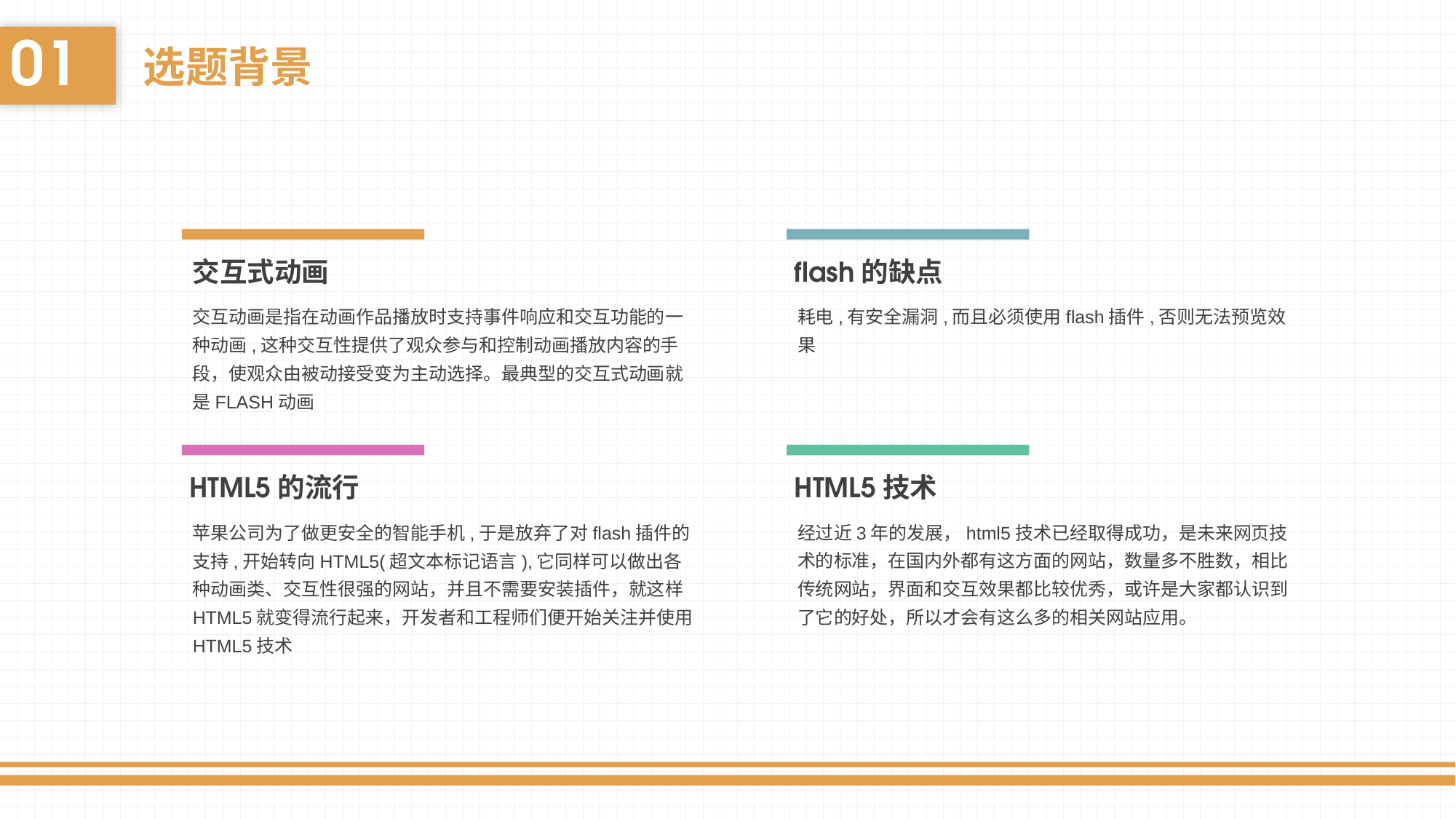

01
选题背景

交互式动画
flash的缺点
交互动画是指在动画作品播放时支持事件响应和交互功能的一种动画,这种交互性提供了观众参与和控制动画播放内容的手段，使观众由被动接受变为主动选择。最典型的交互式动画就是FLASH动画
耗电,有安全漏洞,而且必须使用flash插件,否则无法预览效果

HTML5的流行
HTML5技术
苹果公司为了做更安全的智能手机,于是放弃了对flash插件的支持,开始转向HTML5(超文本标记语言),它同样可以做出各种动画类、交互性很强的网站，并且不需要安装插件，就这样HTML5就变得流行起来，开发者和工程师们便开始关注并使用HTML5技术
经过近3年的发展，html5技术已经取得成功，是未来网页技术的标准，在国内外都有这方面的网站，数量多不胜数，相比传统网站，界面和交互效果都比较优秀，或许是大家都认识到了它的好处，所以才会有这么多的相关网站应用。